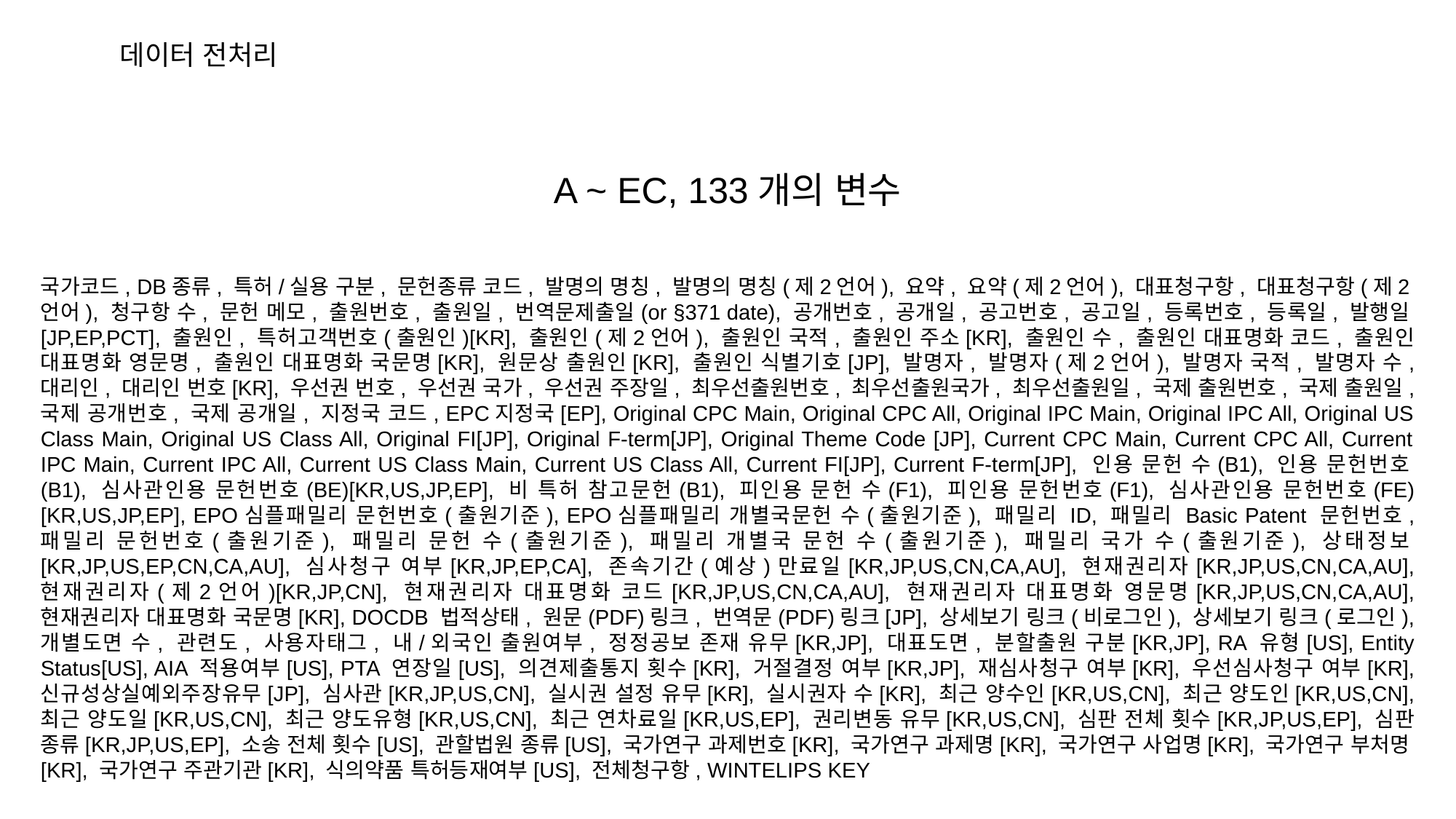

데이터 전처리

A ~ EC, 133개의 변수

국가코드, DB종류, 특허/실용 구분, 문헌종류 코드, 발명의 명칭, 발명의 명칭(제2언어), 요약, 요약(제2언어), 대표청구항, 대표청구항(제2언어), 청구항 수, 문헌 메모, 출원번호, 출원일, 번역문제출일(or §371 date), 공개번호, 공개일, 공고번호, 공고일, 등록번호, 등록일, 발행일[JP,EP,PCT], 출원인, 특허고객번호(출원인)[KR], 출원인(제2언어), 출원인 국적, 출원인 주소[KR], 출원인 수, 출원인 대표명화 코드, 출원인 대표명화 영문명, 출원인 대표명화 국문명[KR], 원문상 출원인[KR], 출원인 식별기호[JP], 발명자, 발명자(제2언어), 발명자 국적, 발명자 수, 대리인, 대리인 번호[KR], 우선권 번호, 우선권 국가, 우선권 주장일, 최우선출원번호, 최우선출원국가, 최우선출원일, 국제 출원번호, 국제 출원일, 국제 공개번호, 국제 공개일, 지정국 코드, EPC지정국[EP], Original CPC Main, Original CPC All, Original IPC Main, Original IPC All, Original US Class Main, Original US Class All, Original FI[JP], Original F-term[JP], Original Theme Code [JP], Current CPC Main, Current CPC All, Current IPC Main, Current IPC All, Current US Class Main, Current US Class All, Current FI[JP], Current F-term[JP], 인용 문헌 수(B1), 인용 문헌번호(B1), 심사관인용 문헌번호(BE)[KR,US,JP,EP], 비 특허 참고문헌(B1), 피인용 문헌 수(F1), 피인용 문헌번호(F1), 심사관인용 문헌번호(FE)[KR,US,JP,EP], EPO심플패밀리 문헌번호(출원기준), EPO심플패밀리 개별국문헌 수(출원기준), 패밀리 ID, 패밀리 Basic Patent 문헌번호, 패밀리 문헌번호(출원기준), 패밀리 문헌 수(출원기준), 패밀리 개별국 문헌 수(출원기준), 패밀리 국가 수(출원기준), 상태정보[KR,JP,US,EP,CN,CA,AU], 심사청구 여부[KR,JP,EP,CA], 존속기간(예상)만료일[KR,JP,US,CN,CA,AU], 현재권리자[KR,JP,US,CN,CA,AU], 현재권리자(제2언어)[KR,JP,CN], 현재권리자 대표명화 코드[KR,JP,US,CN,CA,AU], 현재권리자 대표명화 영문명[KR,JP,US,CN,CA,AU], 현재권리자 대표명화 국문명[KR], DOCDB 법적상태, 원문(PDF)링크, 번역문(PDF)링크[JP], 상세보기 링크(비로그인), 상세보기 링크(로그인), 개별도면 수, 관련도, 사용자태그, 내/외국인 출원여부, 정정공보 존재 유무[KR,JP], 대표도면, 분할출원 구분[KR,JP], RA 유형[US], Entity Status[US], AIA 적용여부[US], PTA 연장일[US], 의견제출통지 횟수[KR], 거절결정 여부[KR,JP], 재심사청구 여부[KR], 우선심사청구 여부[KR], 신규성상실예외주장유무[JP], 심사관[KR,JP,US,CN], 실시권 설정 유무[KR], 실시권자 수[KR], 최근 양수인[KR,US,CN], 최근 양도인[KR,US,CN], 최근 양도일[KR,US,CN], 최근 양도유형[KR,US,CN], 최근 연차료일[KR,US,EP], 권리변동 유무[KR,US,CN], 심판 전체 횟수[KR,JP,US,EP], 심판 종류[KR,JP,US,EP], 소송 전체 횟수[US], 관할법원 종류[US], 국가연구 과제번호[KR], 국가연구 과제명[KR], 국가연구 사업명[KR], 국가연구 부처명[KR], 국가연구 주관기관[KR], 식의약품 특허등재여부[US], 전체청구항, WINTELIPS KEY